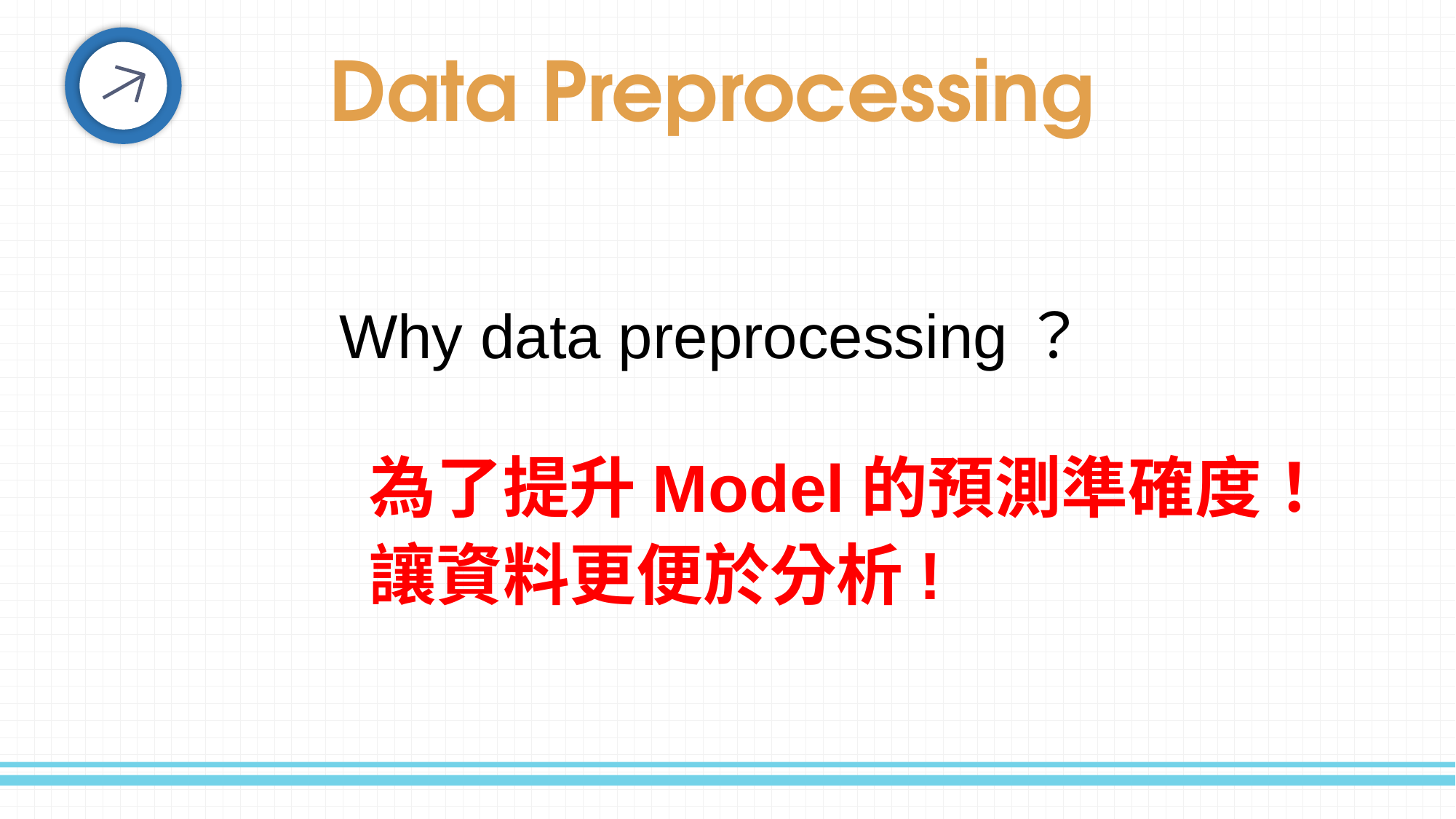

Data Preprocessing
Why data preprocessing？
為了提升Model的預測準確度！
讓資料更便於分析!